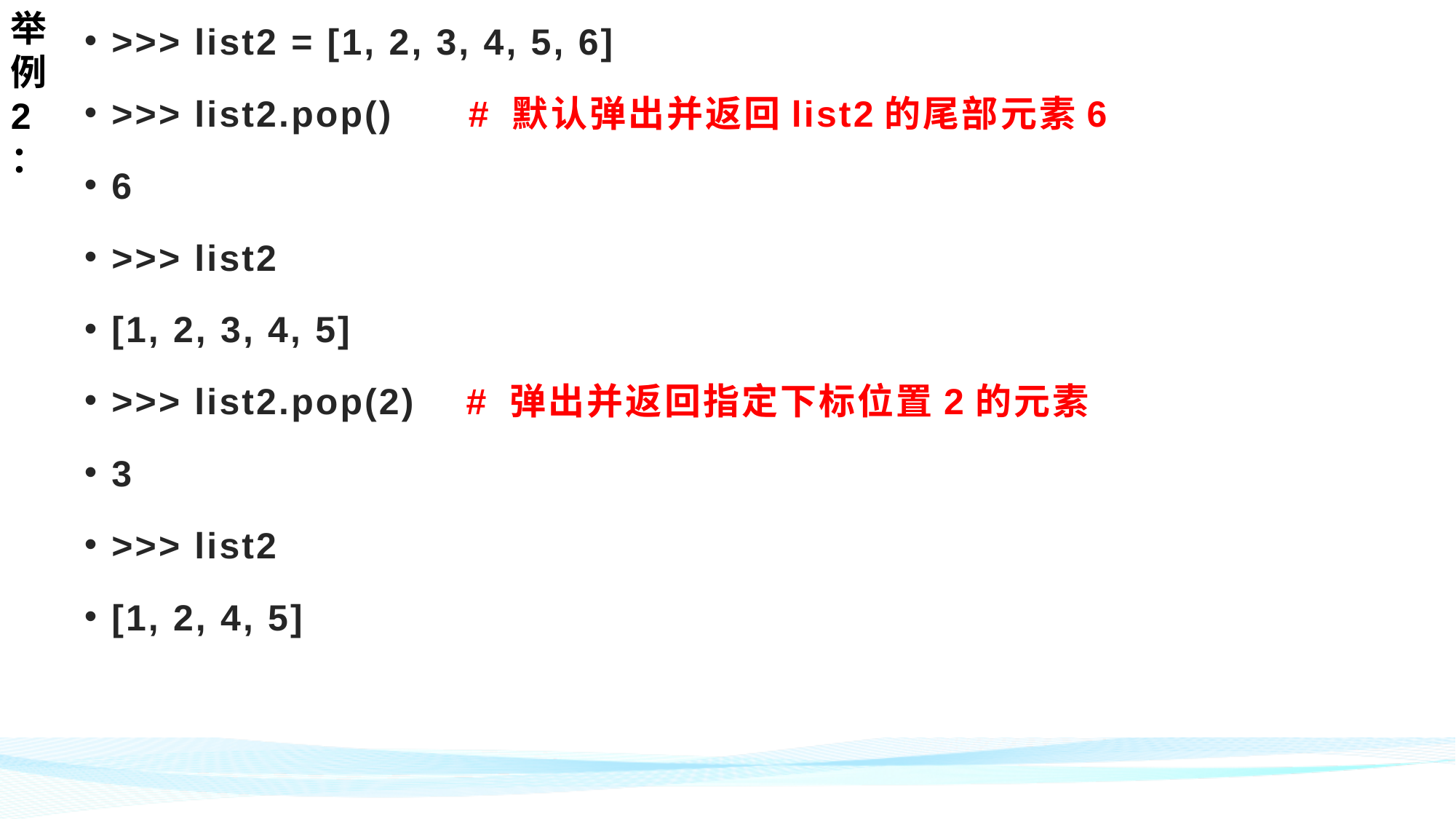

举例2：
>>> list2 = [1, 2, 3, 4, 5, 6]
>>> list2.pop()      # 默认弹出并返回list2的尾部元素6
6
>>> list2
[1, 2, 3, 4, 5]
>>> list2.pop(2)    # 弹出并返回指定下标位置2的元素
3
>>> list2
[1, 2, 4, 5]

25